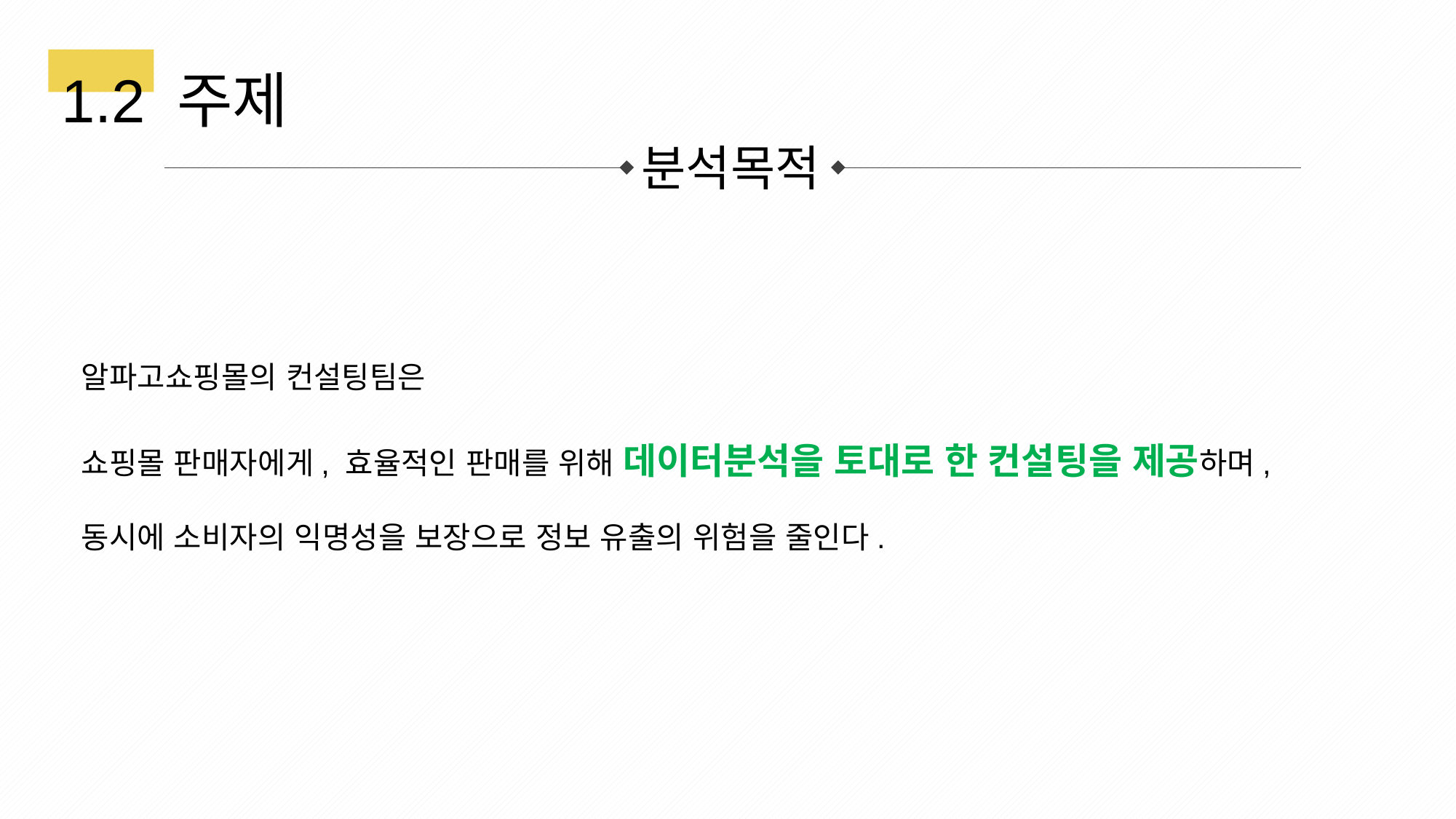

1.2 주제
분석목적

알파고쇼핑몰의 컨설팅팀은
쇼핑몰 판매자에게, 효율적인 판매를 위해 데이터분석을 토대로 한 컨설팅을 제공하며,
동시에 소비자의 익명성을 보장으로 정보 유출의 위험을 줄인다.